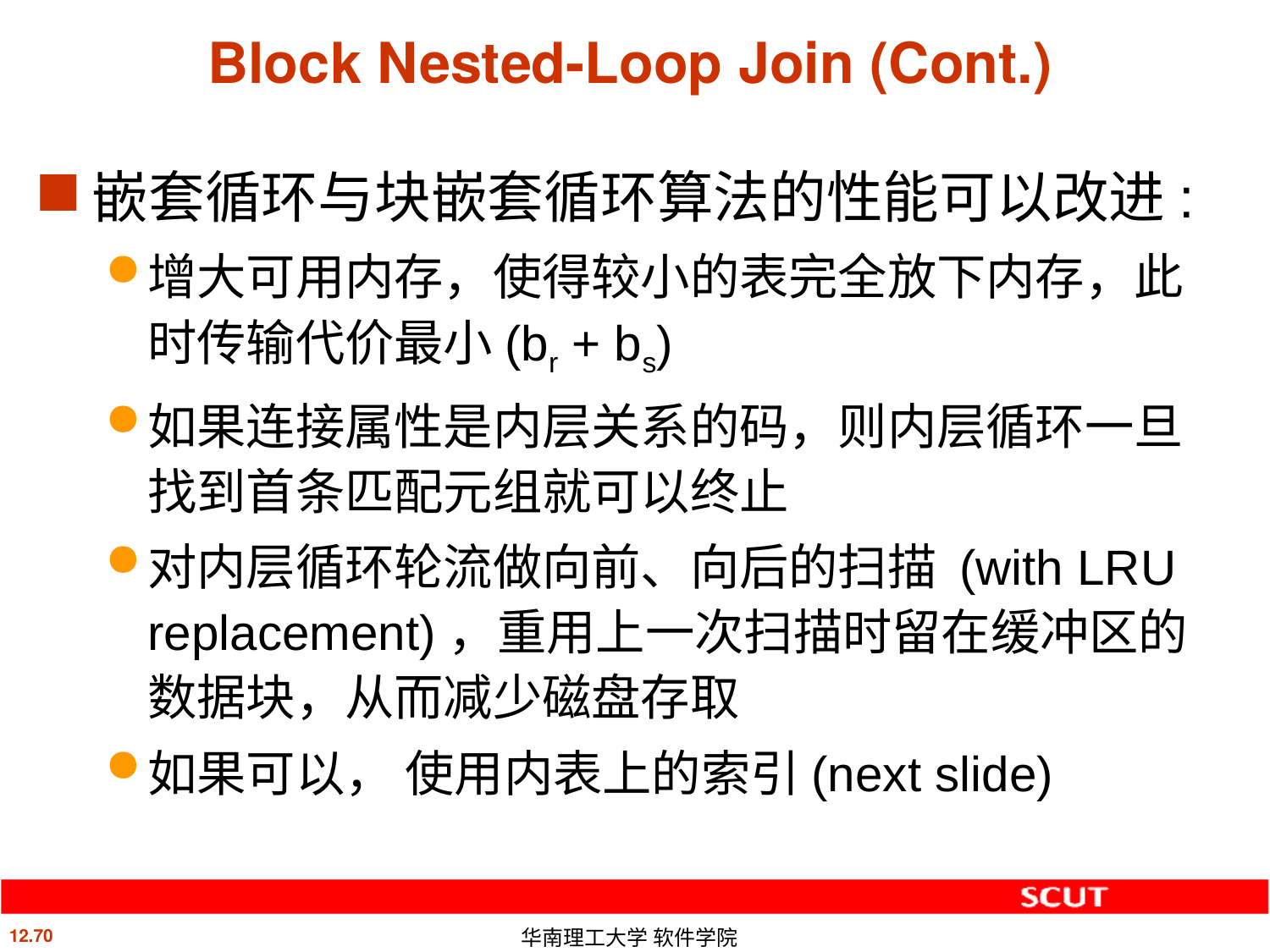

# Block Nested-Loop Join (Cont.)
嵌套循环与块嵌套循环算法的性能可以改进:
增大可用内存，使得较小的表完全放下内存，此时传输代价最小(br + bs)
如果连接属性是内层关系的码，则内层循环一旦找到首条匹配元组就可以终止
对内层循环轮流做向前、向后的扫描 (with LRU replacement)，重用上一次扫描时留在缓冲区的数据块，从而减少磁盘存取
如果可以， 使用内表上的索引(next slide)